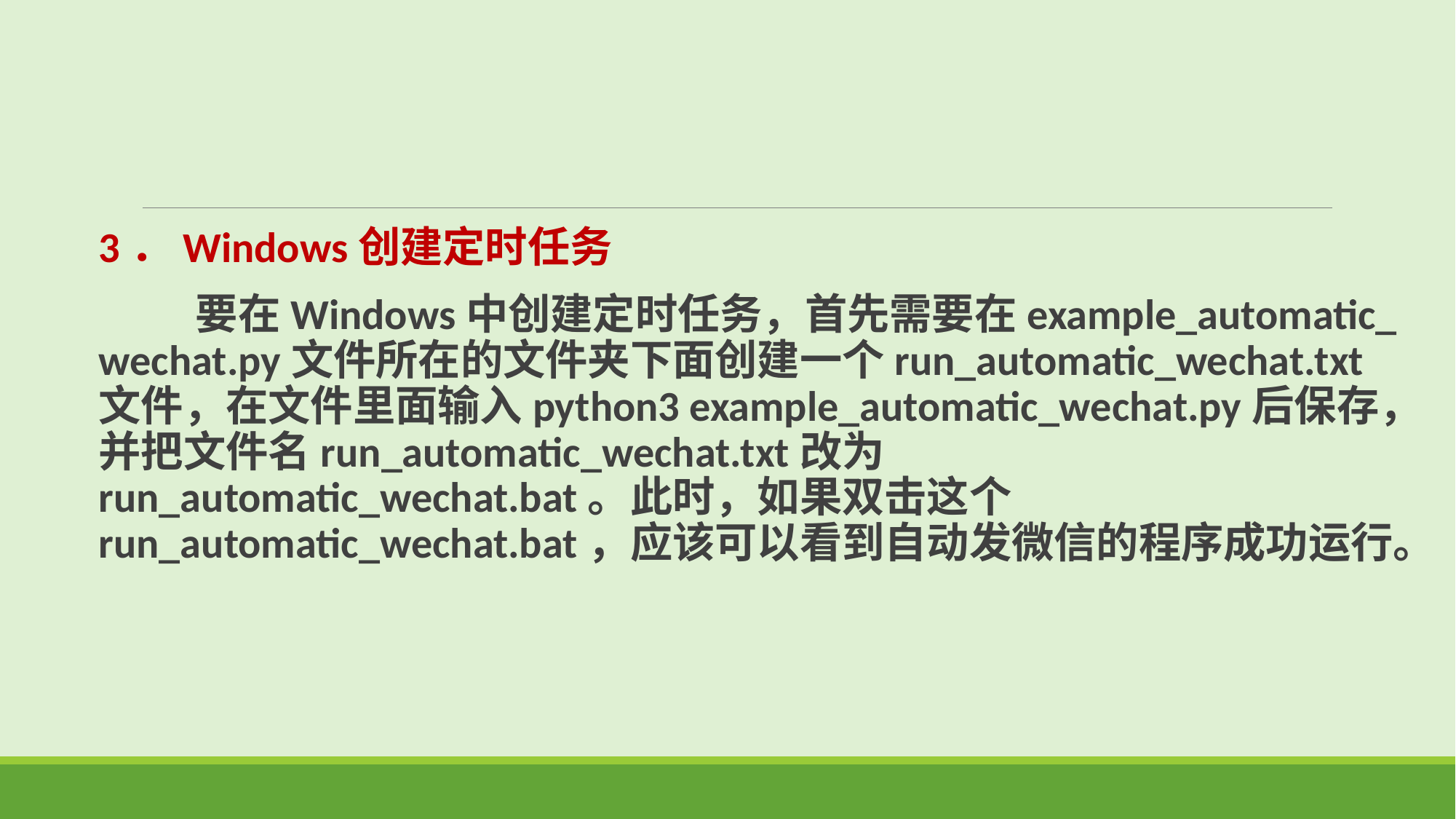

3．Windows创建定时任务
         要在Windows中创建定时任务，首先需要在example_automatic_ wechat.py文件所在的文件夹下面创建一个run_automatic_wechat.txt文件，在文件里面输入python3 example_automatic_wechat.py后保存，并把文件名run_automatic_wechat.txt改为run_automatic_wechat.bat。此时，如果双击这个run_automatic_wechat.bat，应该可以看到自动发微信的程序成功运行。